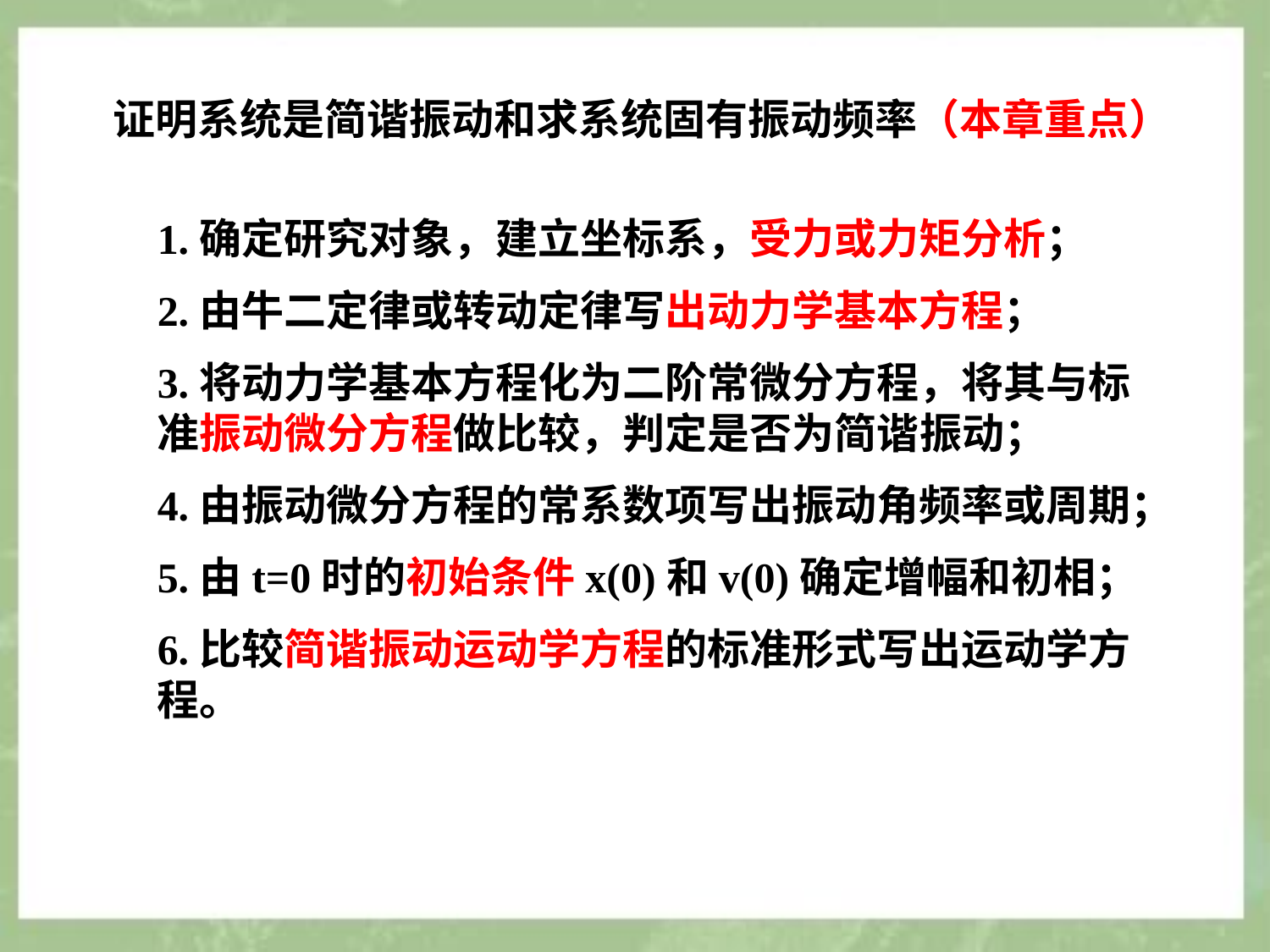

证明系统是简谐振动和求系统固有振动频率（本章重点）
1.确定研究对象，建立坐标系，受力或力矩分析；
2.由牛二定律或转动定律写出动力学基本方程；
3.将动力学基本方程化为二阶常微分方程，将其与标准振动微分方程做比较，判定是否为简谐振动；
4.由振动微分方程的常系数项写出振动角频率或周期；
5.由t=0时的初始条件x(0)和v(0)确定增幅和初相；
6.比较简谐振动运动学方程的标准形式写出运动学方程。